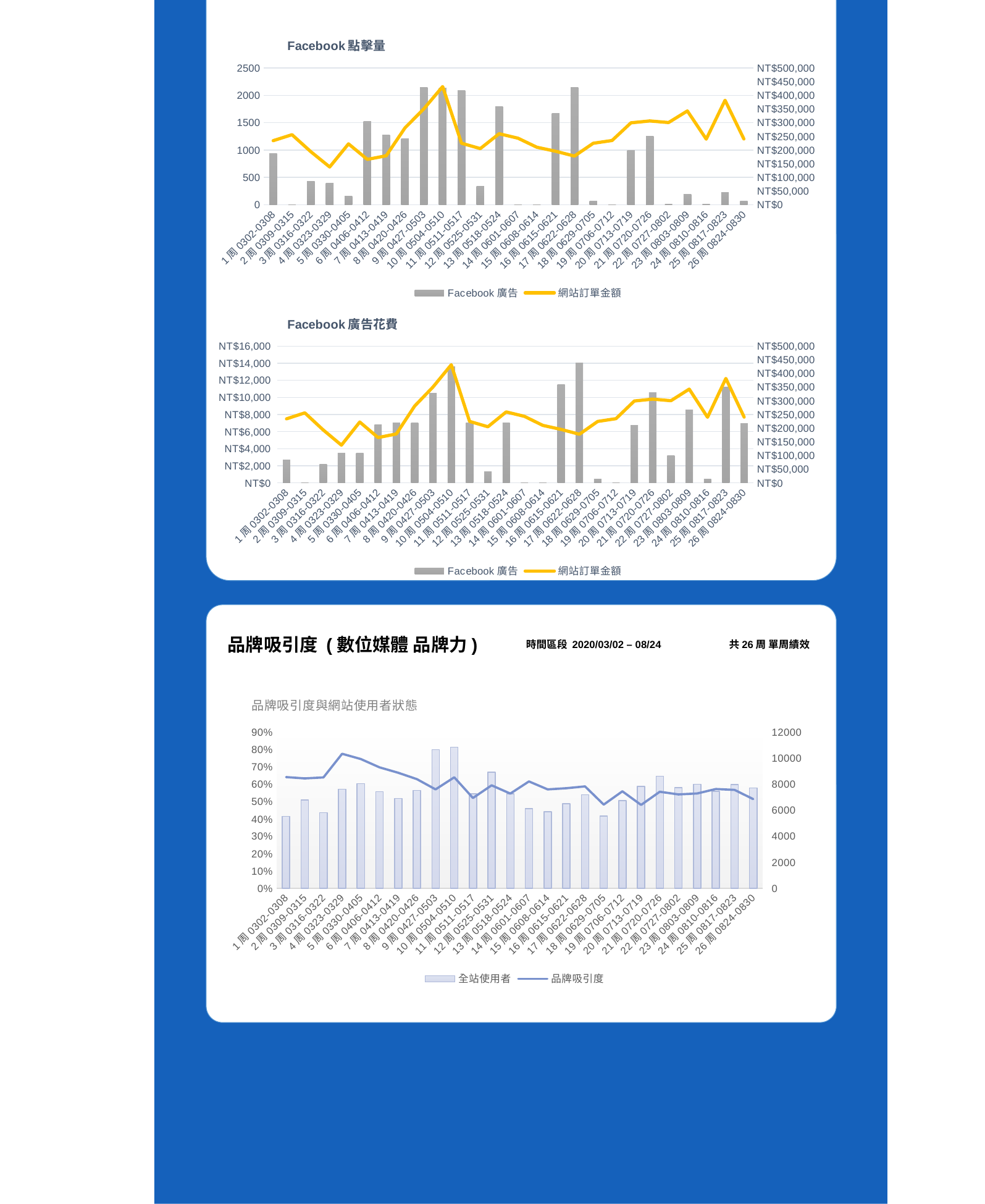

### Chart: Facebook點擊量

| Category | Facebook廣告 | 網站訂單金額 |
|---|---|---|
| 1周0302-0308 | 934.0 | 234218.0 |
| 2周0309-0315 | 0.0 | 256022.0 |
| 3周0316-0322 | 426.0 | 193954.0 |
| 4周0323-0329 | 399.0 | 137938.0 |
| 5周0330-0405 | 158.0 | 222648.0 |
| 6周0406-0412 | 1528.0 | 165808.0 |
| 7周0413-0419 | 1275.0 | 178944.0 |
| 8周0420-0426 | 1211.0 | 281026.0 |
| 9周0427-0503 | 2149.0 | 350420.0 |
| 10周0504-0510 | 2137.0 | 431942.0 |
| 11周0511-0517 | 2093.0 | 224902.0 |
| 12周0525-0531 | 335.0 | 205244.0 |
| 13周0518-0524 | 1789.0 | 259550.0 |
| 14周0601-0607 | 0.0 | 243306.0 |
| 15周0608-0614 | 0.0 | 210372.0 |
| 16周0615-0621 | 1674.0 | 195496.0 |
| 17周0622-0628 | 2140.0 | 177918.0 |
| 18周0629-0705 | 65.0 | 224770.0 |
| 19周0706-0712 | 0.0 | 234812.0 |
| 20周0713-0719 | 989.0 | 299400.0 |
| 21周0720-0726 | 1248.0 | 306392.0 |
| 22周0727-0802 | 14.0 | 300408.0 |
| 23周0803-0809 | 193.0 | 342854.0 |
| 24周0810-0816 | 7.0 | 239998.0 |
| 25周0817-0823 | 226.0 | 381754.0 |
| 26周0824-0830 | 62.0 | 240478.0 |

### Chart: Facebook廣告花費

| Category | Facebook廣告 | 網站訂單金額 |
|---|---|---|
| 1周0302-0308 | 2716.0 | 234218.0 |
| 2周0309-0315 | 0.0 | 256022.0 |
| 3周0316-0322 | 2186.0 | 193954.0 |
| 4周0323-0329 | 3502.0 | 137938.0 |
| 5周0330-0405 | 3496.0 | 222648.0 |
| 6周0406-0412 | 6828.0 | 165808.0 |
| 7周0413-0419 | 7013.0 | 178944.0 |
| 8周0420-0426 | 7025.0 | 281026.0 |
| 9周0427-0503 | 10485.0 | 350420.0 |
| 10周0504-0510 | 13624.0 | 431942.0 |
| 11周0511-0517 | 7003.0 | 224902.0 |
| 12周0525-0531 | 1347.0 | 205244.0 |
| 13周0518-0524 | 6997.0 | 259550.0 |
| 14周0601-0607 | 0.0 | 243306.0 |
| 15周0608-0614 | 0.0 | 210372.0 |
| 16周0615-0621 | 11531.0 | 195496.0 |
| 17周0622-0628 | 14001.0 | 177918.0 |
| 18周0629-0705 | 438.0 | 224770.0 |
| 19周0706-0712 | 0.0 | 234812.0 |
| 20周0713-0719 | 6721.0 | 299400.0 |
| 21周0720-0726 | 10573.0 | 306392.0 |
| 22周0727-0802 | 3192.0 | 300408.0 |
| 23周0803-0809 | 8579.0 | 342854.0 |
| 24周0810-0816 | 472.0 | 239998.0 |
| 25周0817-0823 | 11227.0 | 381754.0 |
| 26周0824-0830 | 6959.0 | 240478.0 |
品牌吸引度 (數位媒體 品牌力)
時間區段 2020/03/02 – 08/24
共26周 單周績效

### Chart: 品牌吸引度與網站使用者狀態

| Category | 全站使用者 | 品牌吸引度  |
|---|---|---|
| 1周0302-0308 | 5523.0 | 0.6418373680943513 |
| 2周0309-0315 | 6787.0 | 0.6341349521363531 |
| 3周0316-0322 | 5828.0 | 0.6399764498086546 |
| 4周0323-0329 | 7637.0 | 0.7765342286886775 |
| 5周0330-0405 | 8051.0 | 0.7461553066261629 |
| 6周0406-0412 | 7435.0 | 0.698061698061698 |
| 7周0413-0419 | 6915.0 | 0.6669278996865203 |
| 8周0420-0426 | 7540.0 | 0.6300052002080083 |
| 9周0427-0503 | 10681.0 | 0.5707814269535674 |
| 10周0504-0510 | 10854.0 | 0.6404649330181245 |
| 11周0511-0517 | 7266.0 | 0.521189591078067 |
| 12周0525-0531 | 8930.0 | 0.5942103902817265 |
| 13周0518-0524 | 7262.0 | 0.5466666666666666 |
| 14周0601-0607 | 6129.0 | 0.6168414918414918 |
| 15周0608-0614 | 5884.0 | 0.5708539603960396 |
| 16周0615-0621 | 6510.0 | 0.5776496958053154 |
| 17周0622-0628 | 7209.0 | 0.5880742318223304 |
| 18周0629-0705 | 5562.0 | 0.4830333431690764 |
| 19周0706-0712 | 6734.0 | 0.5595583962812318 |
| 20周0713-0719 | 7842.0 | 0.48116560056858565 |
| 21周0720-0726 | 8637.0 | 0.5571929824561404 |
| 22周0727-0802 | 7734.0 | 0.5418316831683169 |
| 23周0803-0809 | 8012.0 | 0.5472532588454376 |
| 24周0810-0816 | 7447.0 | 0.573019801980198 |
| 25周0817-0823 | 7985.0 | 0.5677904438515644 |
| 26周0824-0830 | 7715.0 | 0.5148261758691206 |